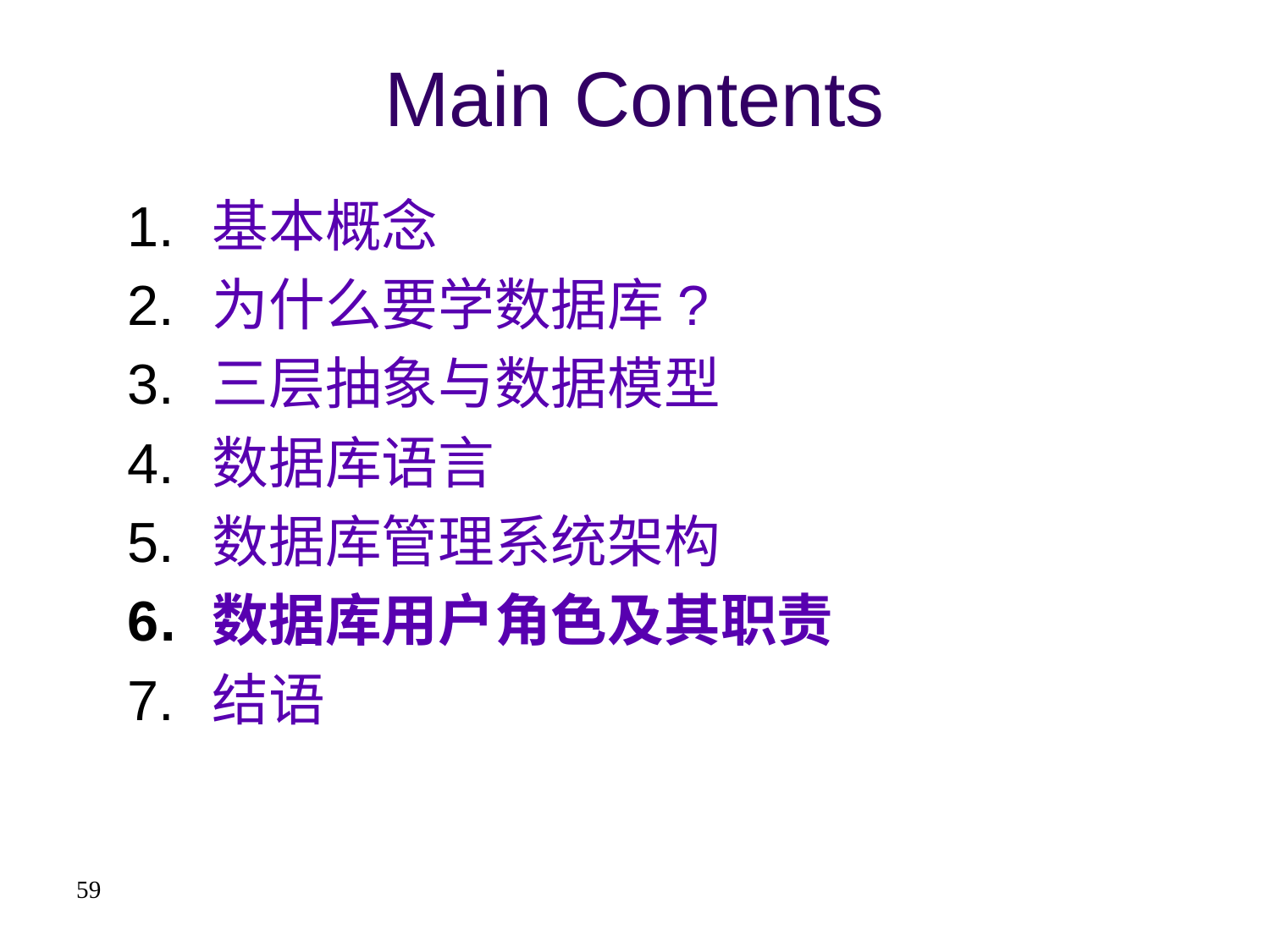

# Main Contents
基本概念
为什么要学数据库?
三层抽象与数据模型
数据库语言
数据库管理系统架构
数据库用户角色及其职责
结语
59